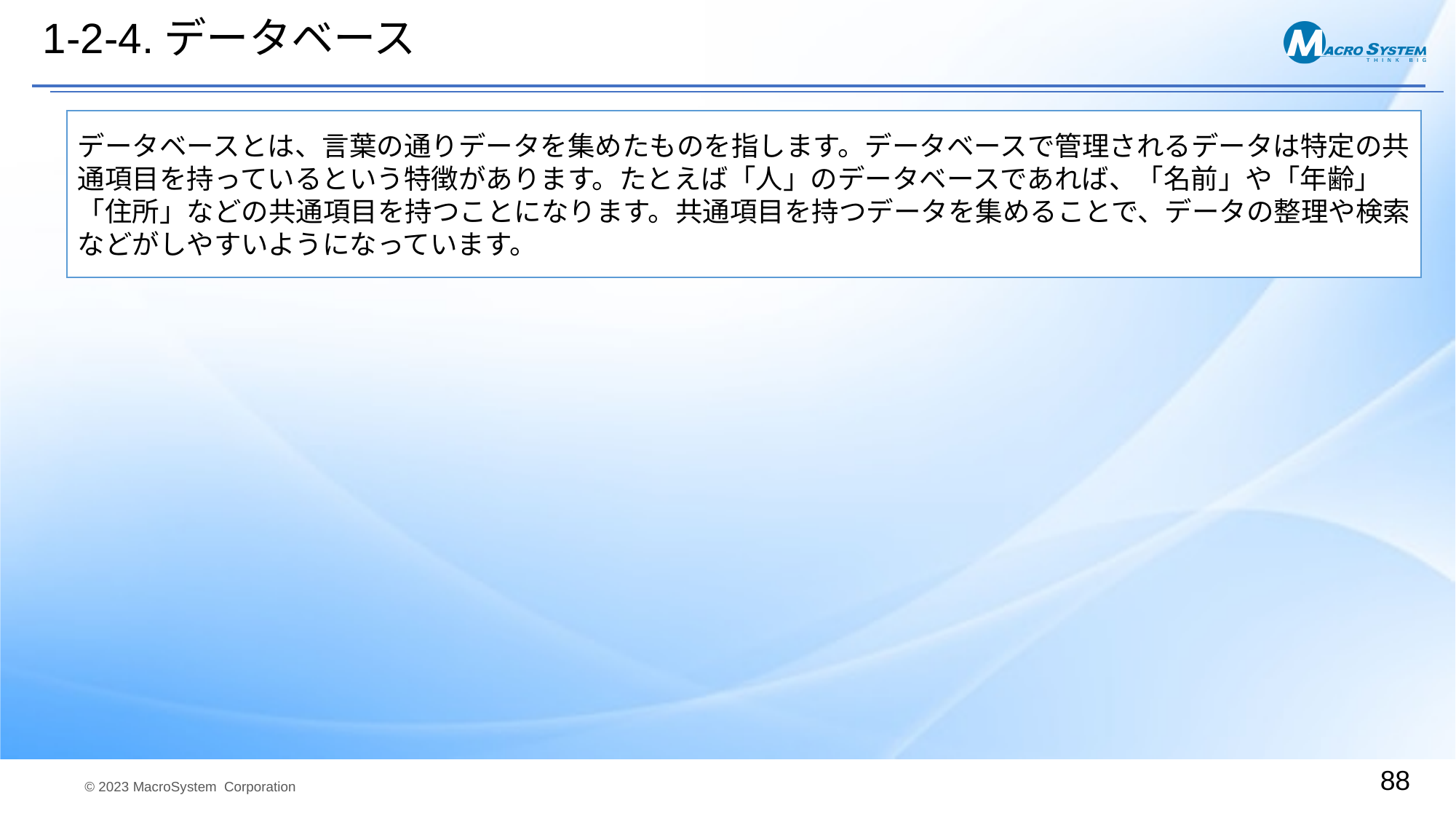

# 1-2-4.データベース
データベースとは、言葉の通りデータを集めたものを指します。データベースで管理されるデータは特定の共通項目を持っているという特徴があります。たとえば「人」のデータベースであれば、「名前」や「年齢」「住所」などの共通項目を持つことになります。共通項目を持つデータを集めることで、データの整理や検索などがしやすいようになっています。